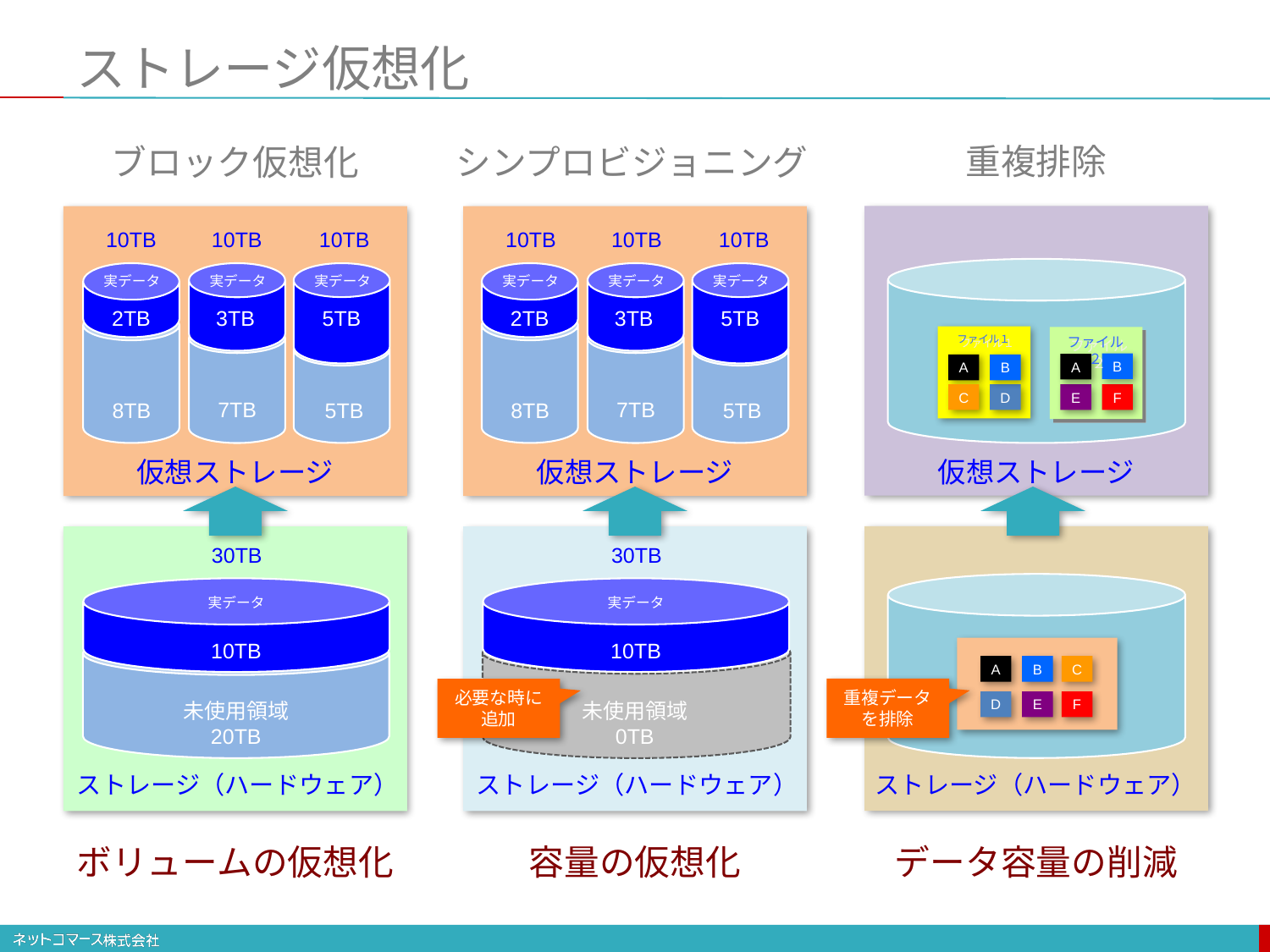

# ストレージ仮想化
重複排除

ファイル１

ファイル２
B
A
A
B
C
D
E
F
仮想ストレージ

A
B
C
重複データを排除
D
E
F
ストレージ（ハードウェア）
データ容量の削減
ブロック仮想化
シンプロビジョニング

10TB
10TB
10TB

実データ
実データ
実データ
3TB
5TB
2TB

7TB
8TB
5TB
仮想ストレージ

30TB

実データ

10TB
必要な時に
追加
未使用領域
0TB

ストレージ（ハードウェア）
容量の仮想化

10TB
10TB
10TB

実データ
実データ
実データ
3TB
5TB
2TB

7TB
8TB
5TB
仮想ストレージ

30TB

実データ

10TB
未使用領域
20TB
ストレージ（ハードウェア）
ボリュームの仮想化